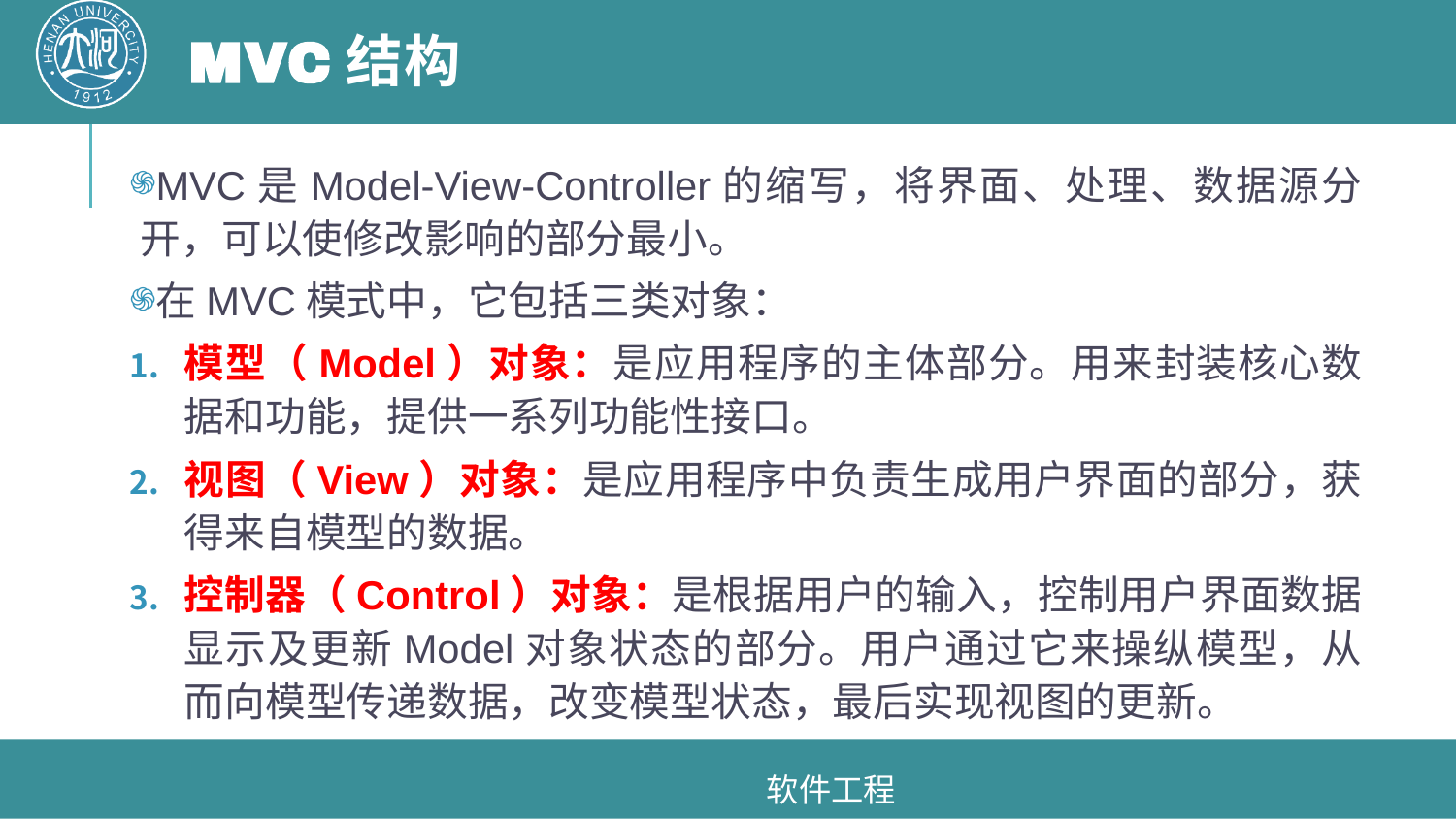

# MVC结构
MVC是Model-View-Controller的缩写，将界面、处理、数据源分开，可以使修改影响的部分最小。
在MVC模式中，它包括三类对象：
模型（Model）对象：是应用程序的主体部分。用来封装核心数据和功能，提供一系列功能性接口。
视图（View）对象：是应用程序中负责生成用户界面的部分，获得来自模型的数据。
控制器（Control）对象：是根据用户的输入，控制用户界面数据显示及更新Model对象状态的部分。用户通过它来操纵模型，从而向模型传递数据，改变模型状态，最后实现视图的更新。

软件工程
95